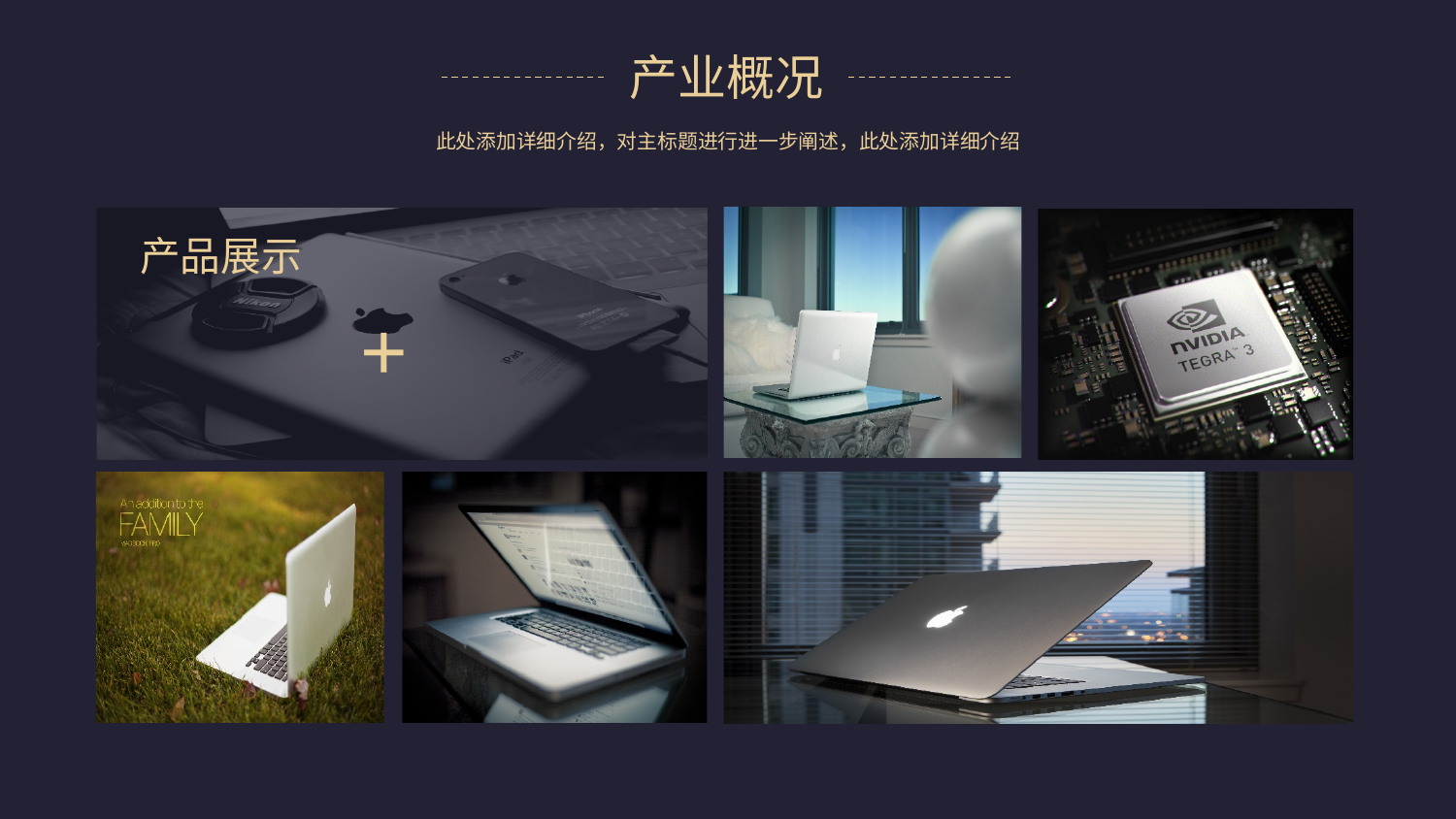

产业概况
此处添加详细介绍，对主标题进行进一步阐述，此处添加详细介绍

产品展示
+